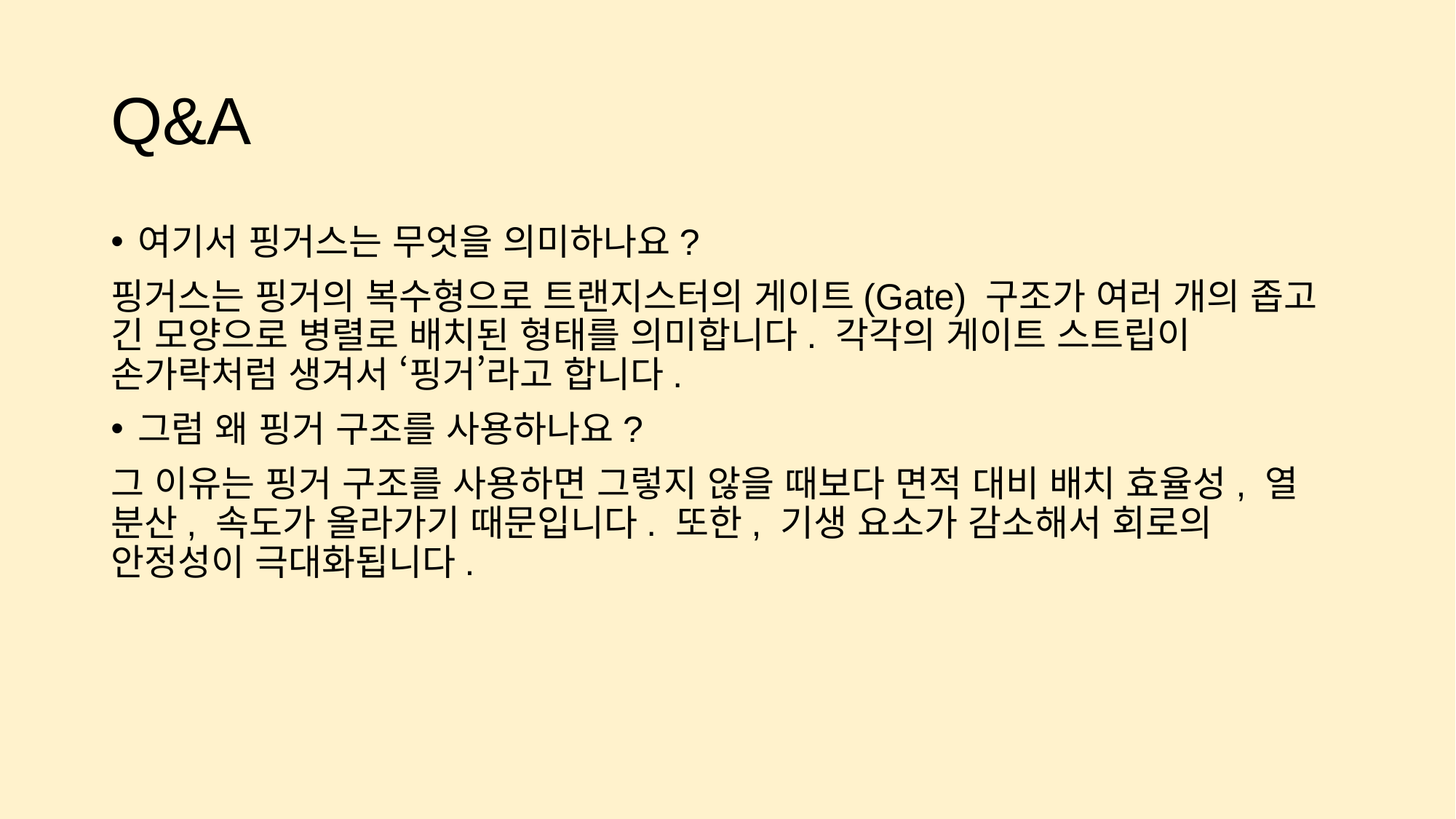

# Q&A
여기서 핑거스는 무엇을 의미하나요?
핑거스는 핑거의 복수형으로 트랜지스터의 게이트(Gate) 구조가 여러 개의 좁고 긴 모양으로 병렬로 배치된 형태를 의미합니다. 각각의 게이트 스트립이 손가락처럼 생겨서 ‘핑거’라고 합니다.
그럼 왜 핑거 구조를 사용하나요?
그 이유는 핑거 구조를 사용하면 그렇지 않을 때보다 면적 대비 배치 효율성, 열 분산, 속도가 올라가기 때문입니다. 또한, 기생 요소가 감소해서 회로의 안정성이 극대화됩니다.